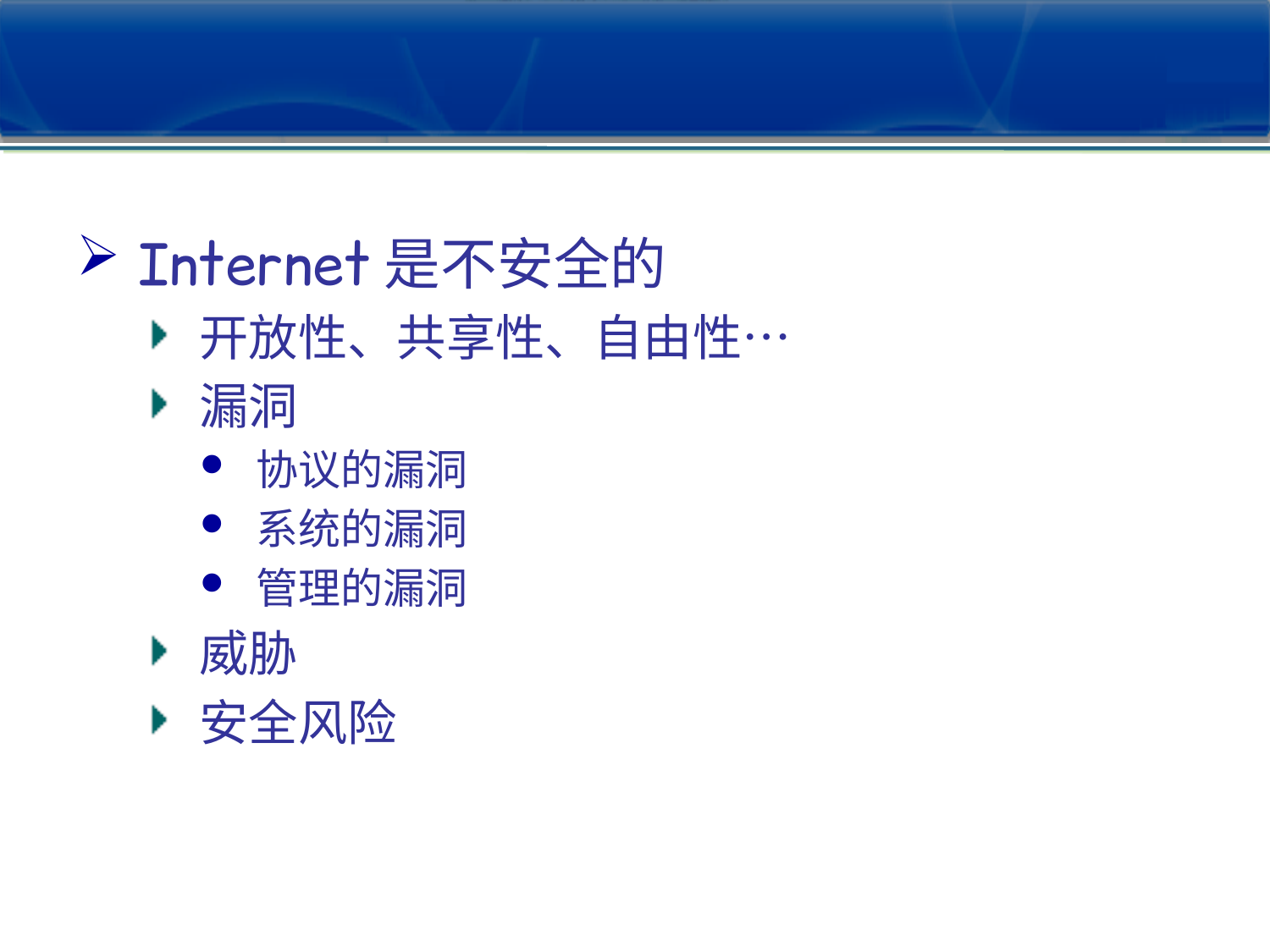

#
Internet是不安全的
开放性、共享性、自由性…
漏洞
协议的漏洞
系统的漏洞
管理的漏洞
威胁
安全风险